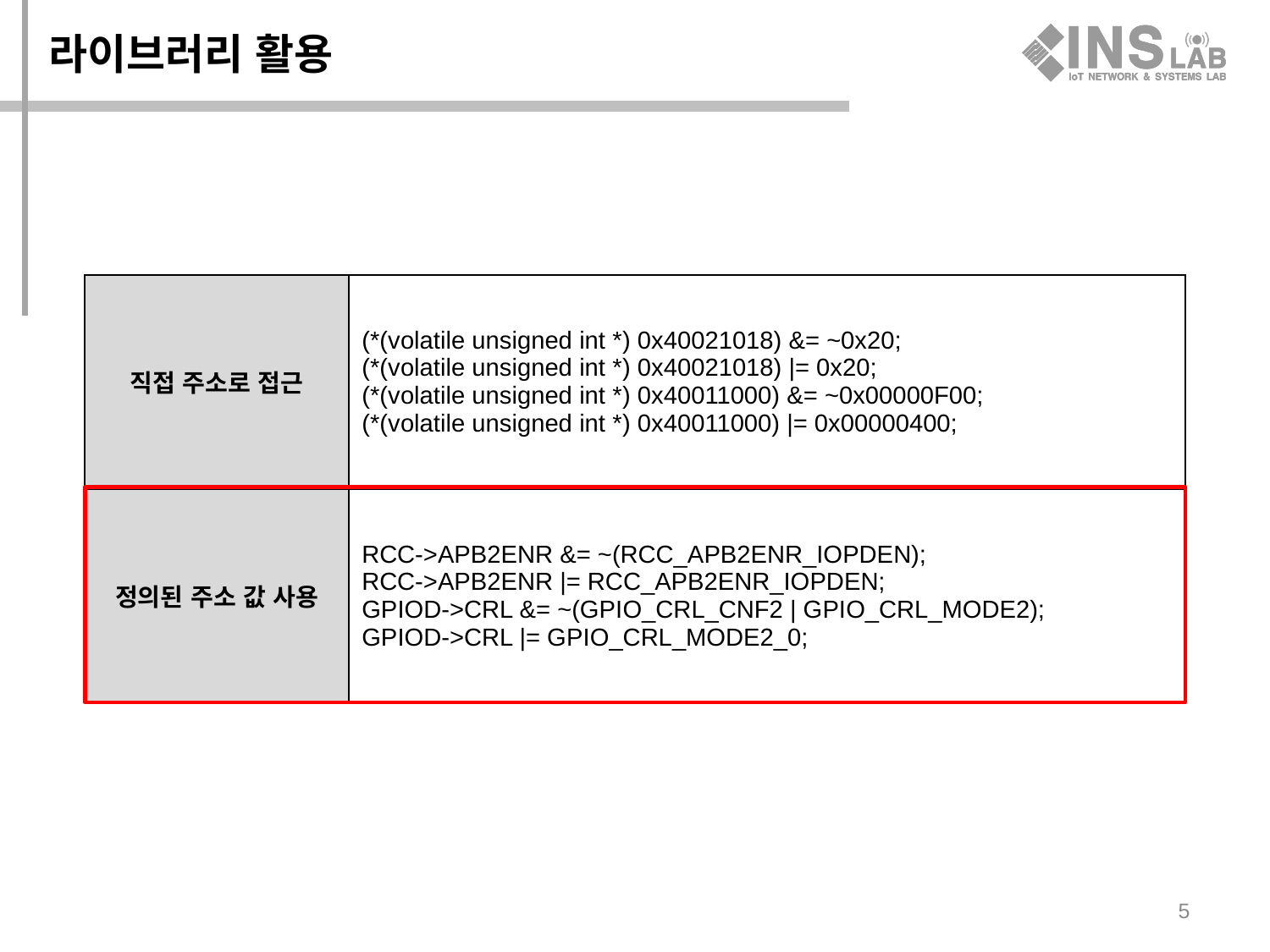

# 라이브러리 활용
| 직접 주소로 접근 | (\*(volatile unsigned int \*) 0x40021018) &= ~0x20; (\*(volatile unsigned int \*) 0x40021018) |= 0x20; (\*(volatile unsigned int \*) 0x40011000) &= ~0x00000F00; (\*(volatile unsigned int \*) 0x40011000) |= 0x00000400; |
| --- | --- |
| 정의된 주소 값 사용 | RCC->APB2ENR &= ~(RCC\_APB2ENR\_IOPDEN); RCC->APB2ENR |= RCC\_APB2ENR\_IOPDEN; GPIOD->CRL &= ~(GPIO\_CRL\_CNF2 | GPIO\_CRL\_MODE2); GPIOD->CRL |= GPIO\_CRL\_MODE2\_0; |

5